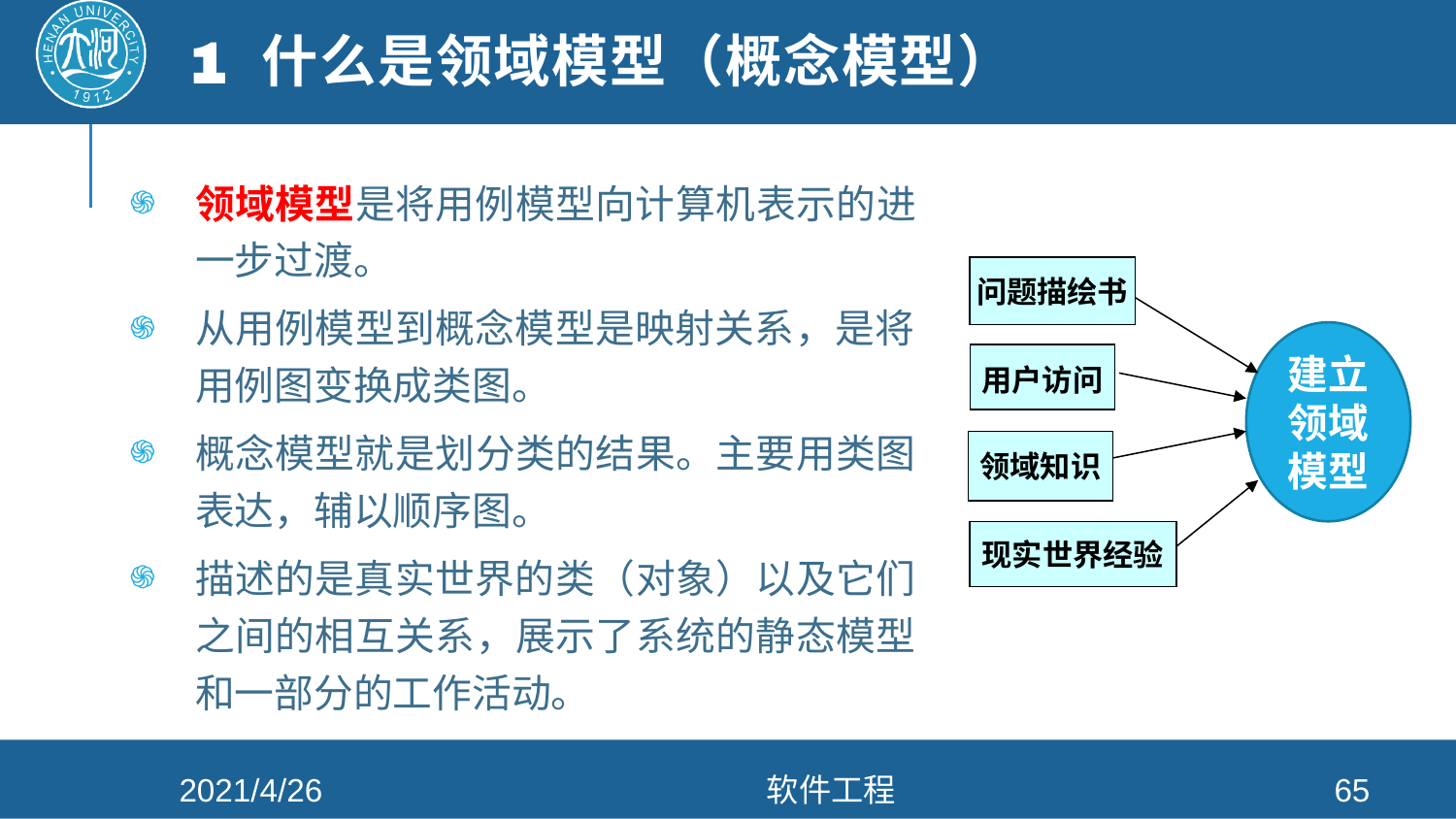

# 1 什么是领域模型（概念模型）
领域模型是将用例模型向计算机表示的进一步过渡。
从用例模型到概念模型是映射关系，是将用例图变换成类图。
概念模型就是划分类的结果。主要用类图表达，辅以顺序图。
描述的是真实世界的类（对象）以及它们之间的相互关系，展示了系统的静态模型和一部分的工作活动。
问题描绘书

建立领域模型
用户访问

领域知识

现实世界经验
2021/4/26
软件工程
65